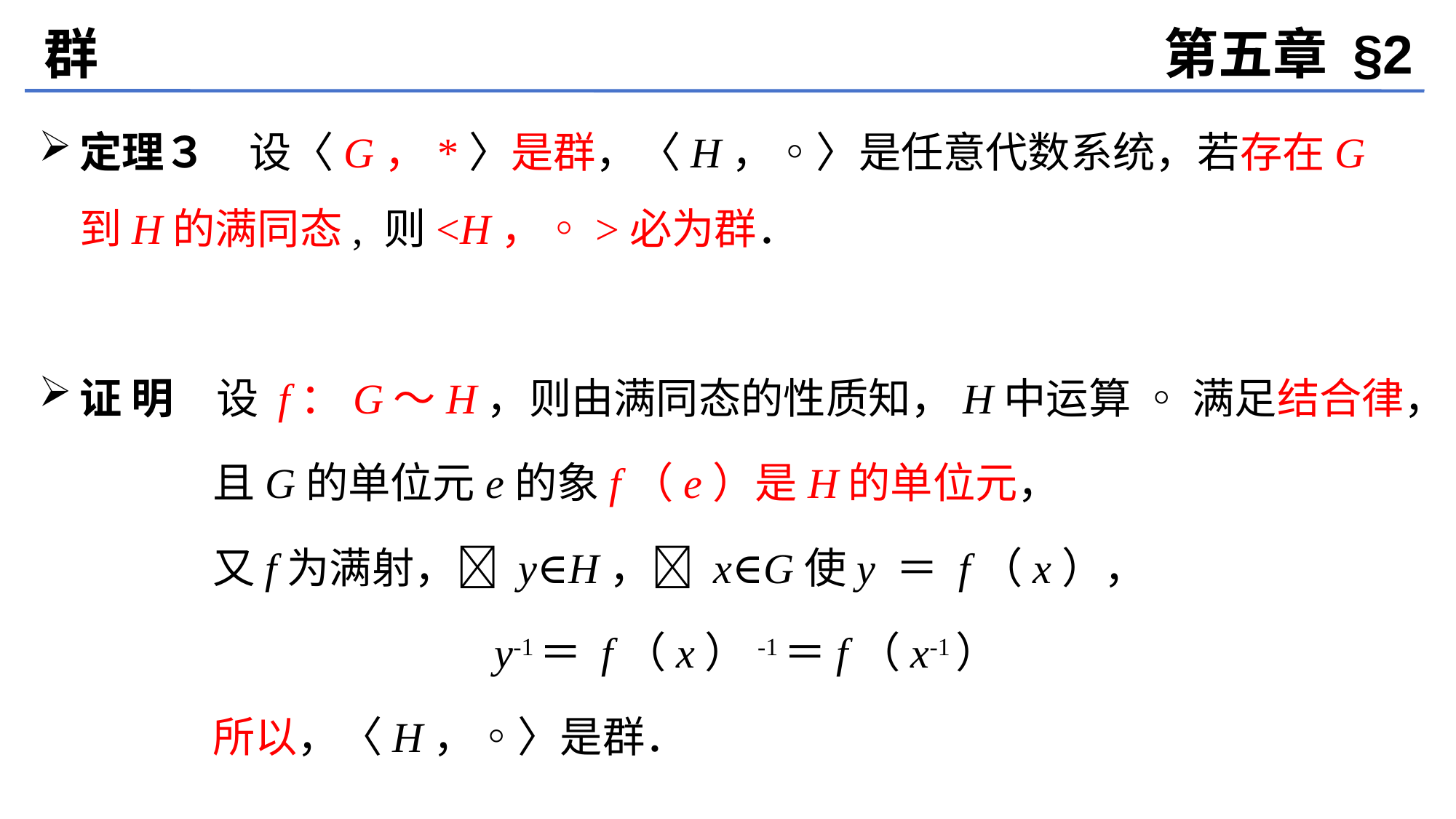

群
第五章 §2
定理３　设〈G，*〉是群，〈H，◦〉是任意代数系统，若存在G到H的满同态, 则<H，◦>必为群．

证 明　设 f：G～H，则由满同态的性质知，H中运算 ◦ 满足结合律，
	             且G的单位元e的象f（e）是H的单位元，
	             又f为满射，∀ y∈H，∃ x∈G使y ＝ f（x），
	y-1＝ f（x）-1＝f（x-1）
	             所以，〈H，◦〉是群．